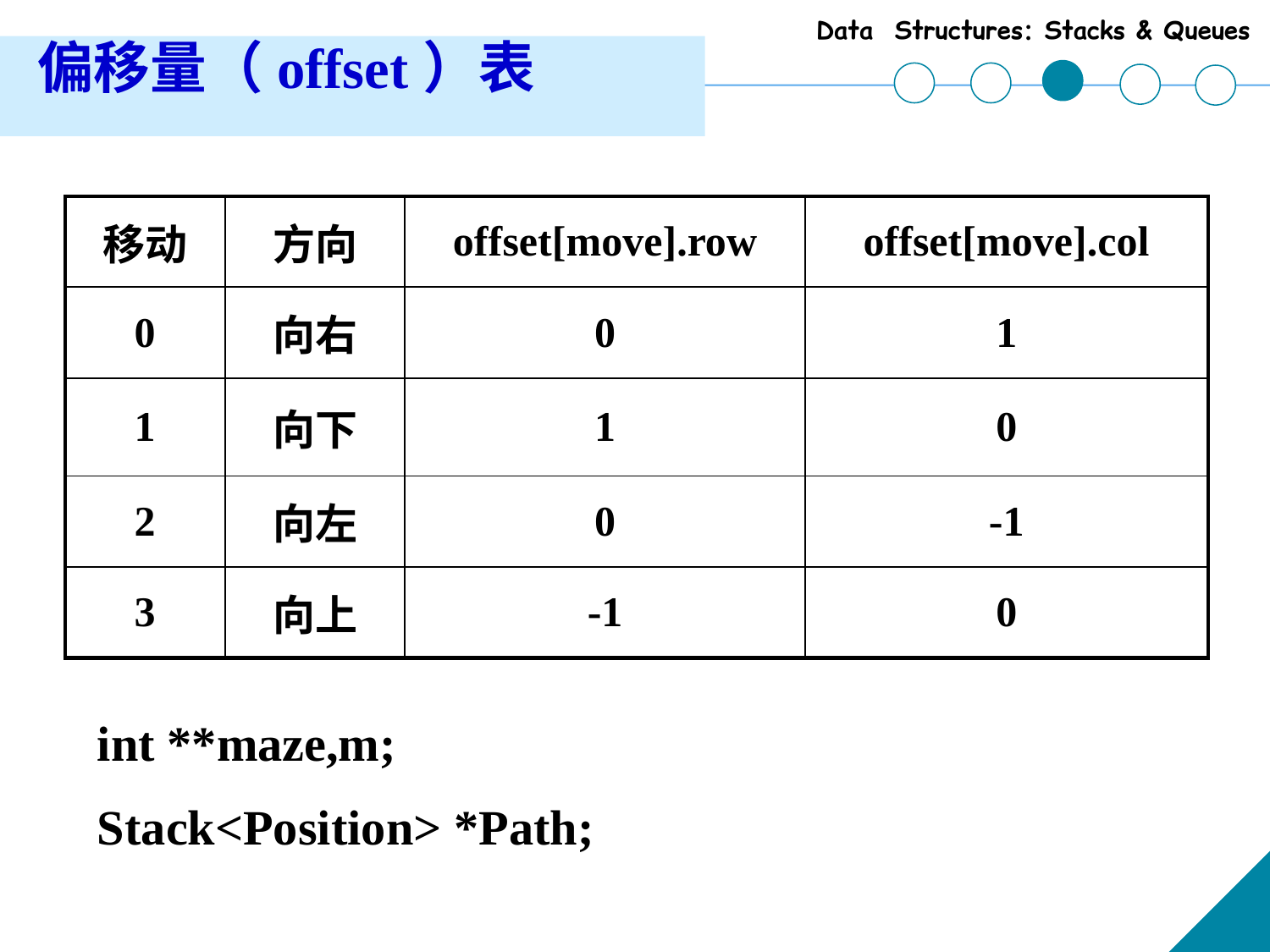

# 偏移量（offset）表

| 移动 | 方向 | offset[move].row | offset[move].col |
| --- | --- | --- | --- |
| 0 | 向右 | 0 | 1 |
| 1 | 向下 | 1 | 0 |
| 2 | 向左 | 0 | -1 |
| 3 | 向上 | -1 | 0 |
int **maze,m;
Stack<Position> *Path;